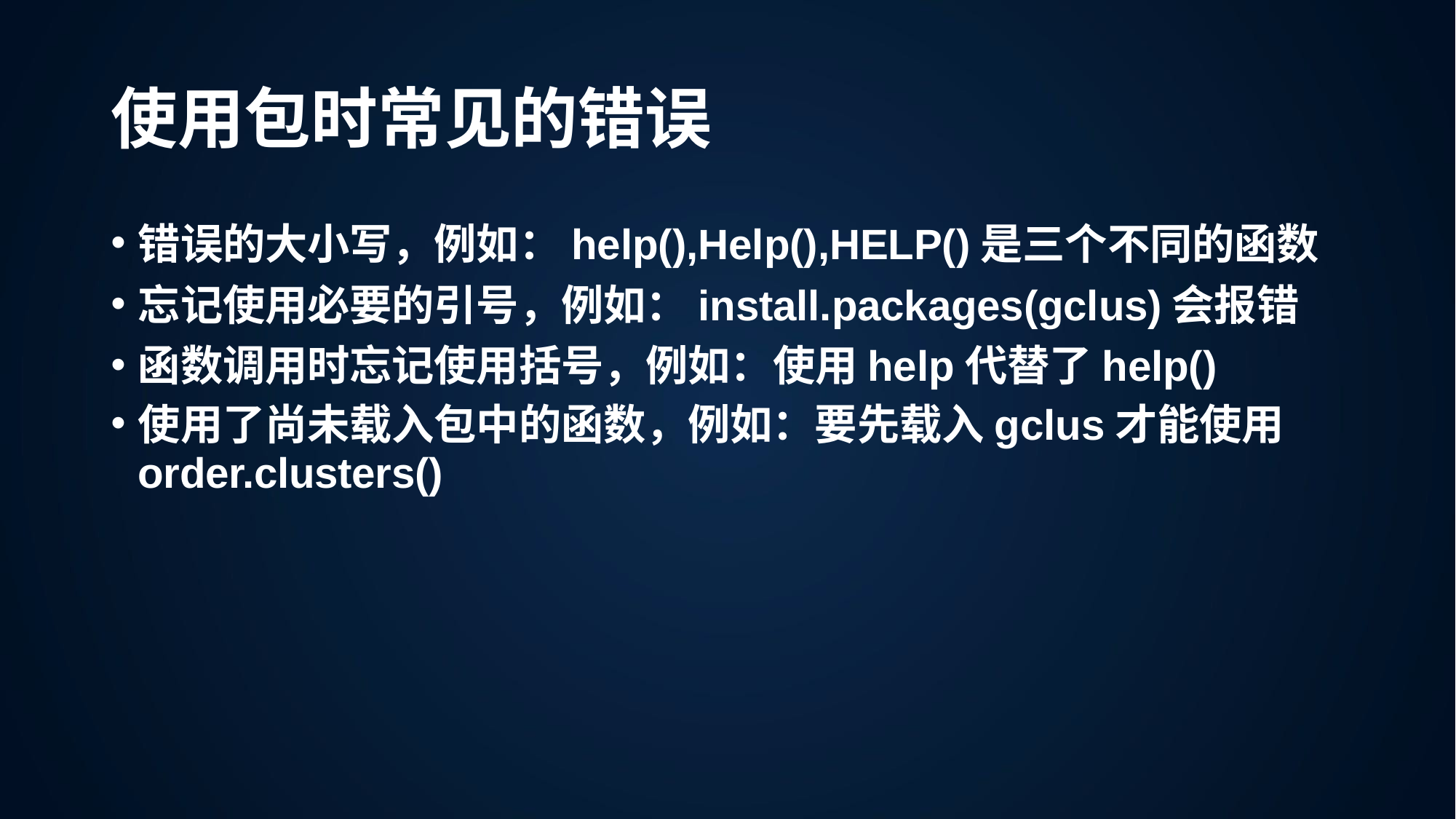

# 使用包时常见的错误
错误的大小写，例如：help(),Help(),HELP()是三个不同的函数
忘记使用必要的引号，例如：install.packages(gclus)会报错
函数调用时忘记使用括号，例如：使用help代替了help()
使用了尚未载入包中的函数，例如：要先载入gclus才能使用
order.clusters()